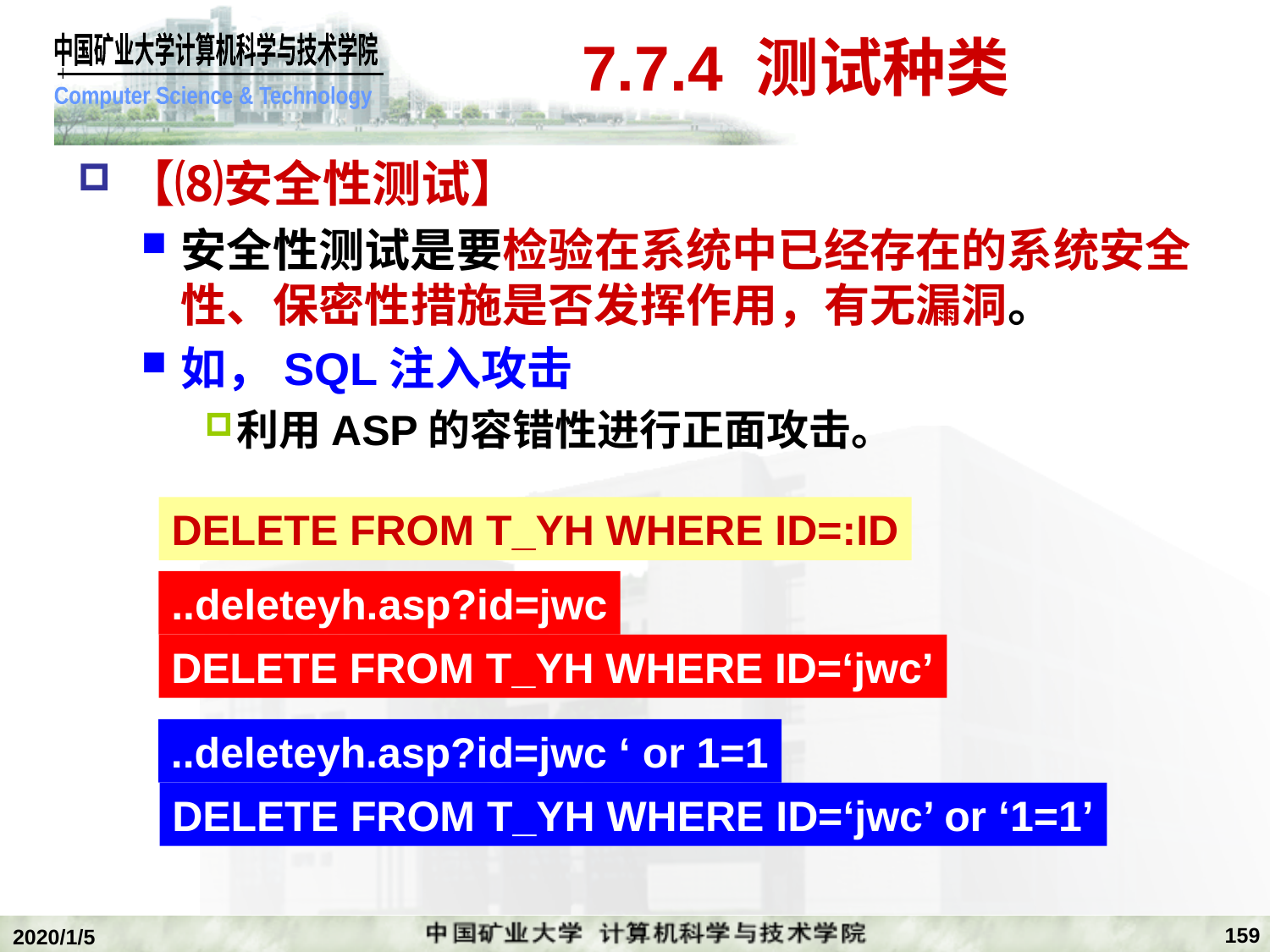

# 7.7.4 测试种类
【⑻安全性测试】
安全性测试是要检验在系统中已经存在的系统安全性、保密性措施是否发挥作用，有无漏洞。
如，SQL注入攻击
利用ASP的容错性进行正面攻击。
DELETE FROM T_YH WHERE ID=:ID
..deleteyh.asp?id=jwc
DELETE FROM T_YH WHERE ID=‘jwc’
..deleteyh.asp?id=jwc ‘ or 1=1
DELETE FROM T_YH WHERE ID=‘jwc’ or ‘1=1’
159
2020/1/5